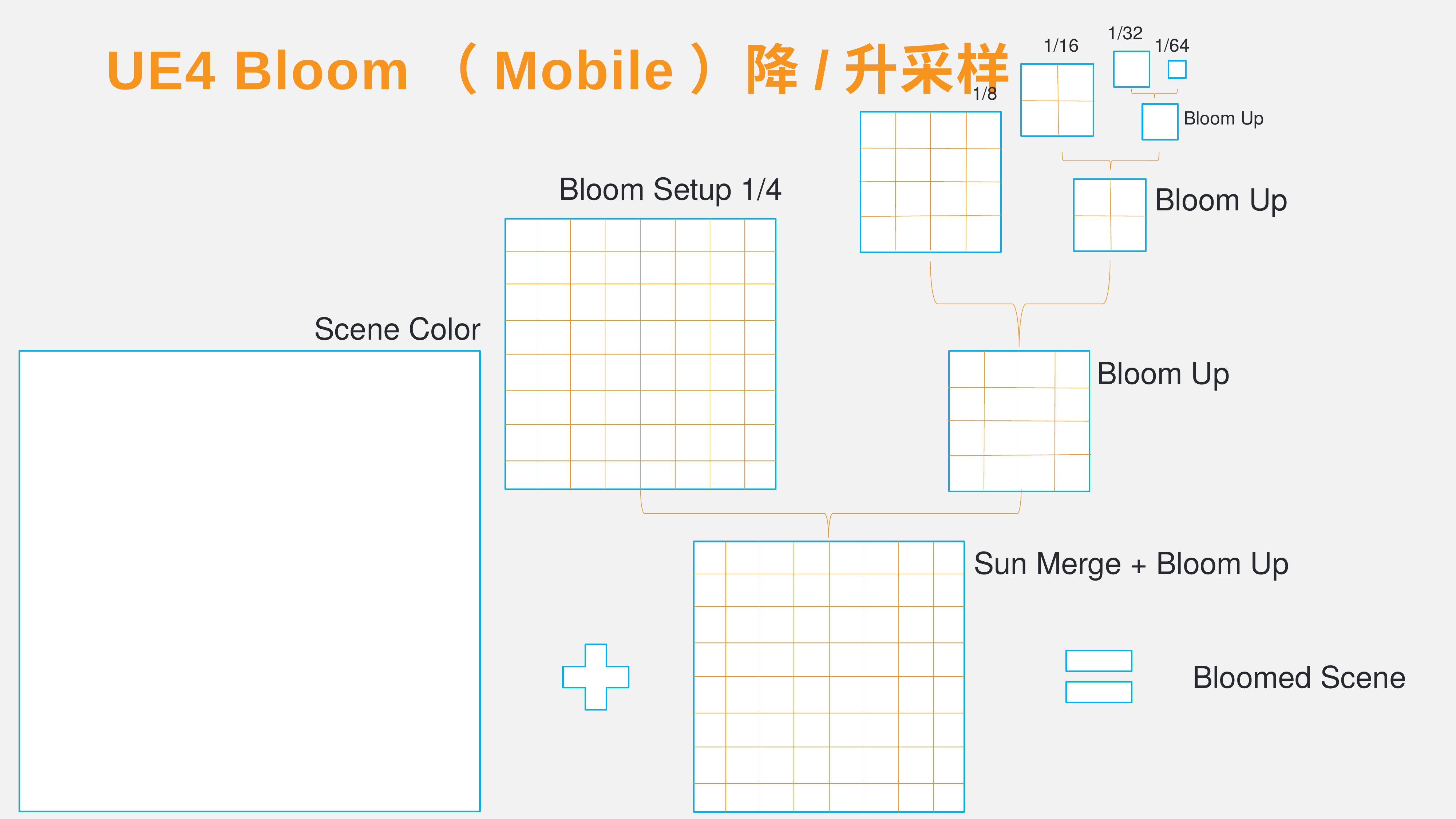

1/32
UE4 Bloom（Mobile）降/升采样
1/16
1/64

1/8

Bloom Up

Bloom Setup 1/4

Bloom Up

Scene Color

Bloom Up

Sun Merge + Bloom Up

Bloomed Scene